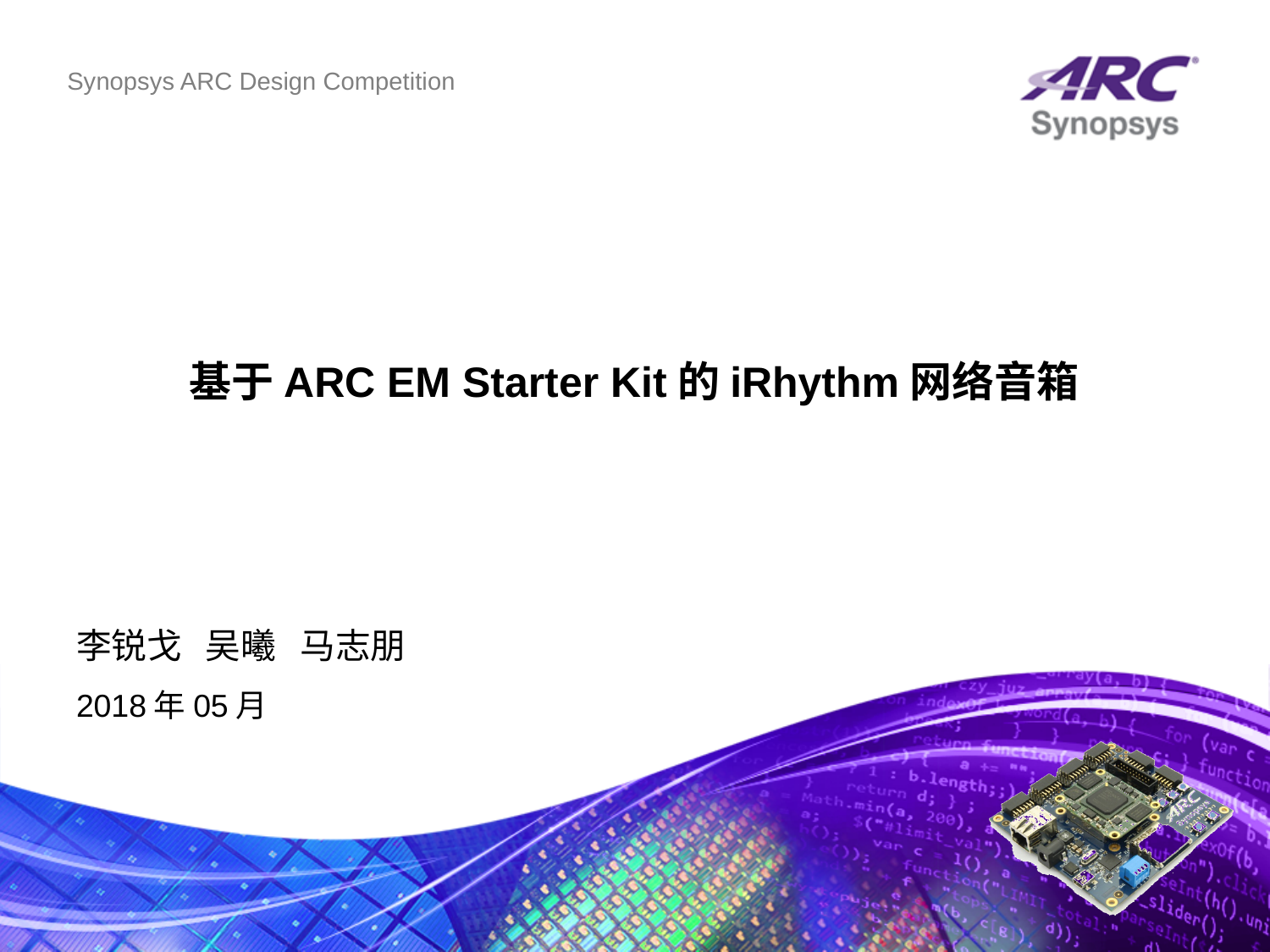

# 基于ARC EM Starter Kit的iRhythm网络音箱
李锐戈   吴曦   马志朋
2018年05月